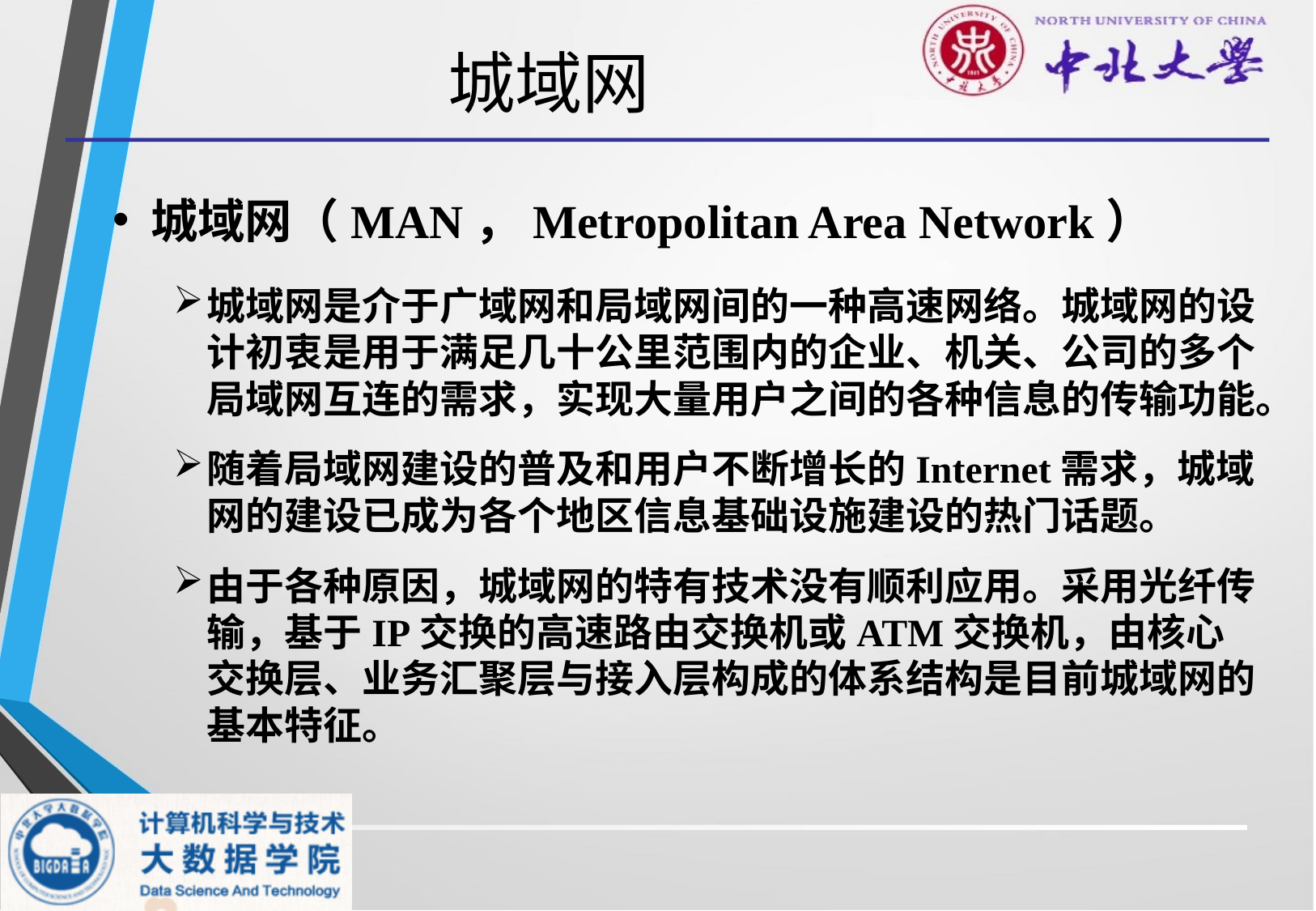

# 城域网
城域网（MAN，Metropolitan Area Network）
城域网是介于广域网和局域网间的一种高速网络。城域网的设计初衷是用于满足几十公里范围内的企业、机关、公司的多个局域网互连的需求，实现大量用户之间的各种信息的传输功能。
随着局域网建设的普及和用户不断增长的Internet需求，城域网的建设已成为各个地区信息基础设施建设的热门话题。
由于各种原因，城域网的特有技术没有顺利应用。采用光纤传输，基于IP交换的高速路由交换机或ATM交换机，由核心交换层、业务汇聚层与接入层构成的体系结构是目前城域网的基本特征。
35